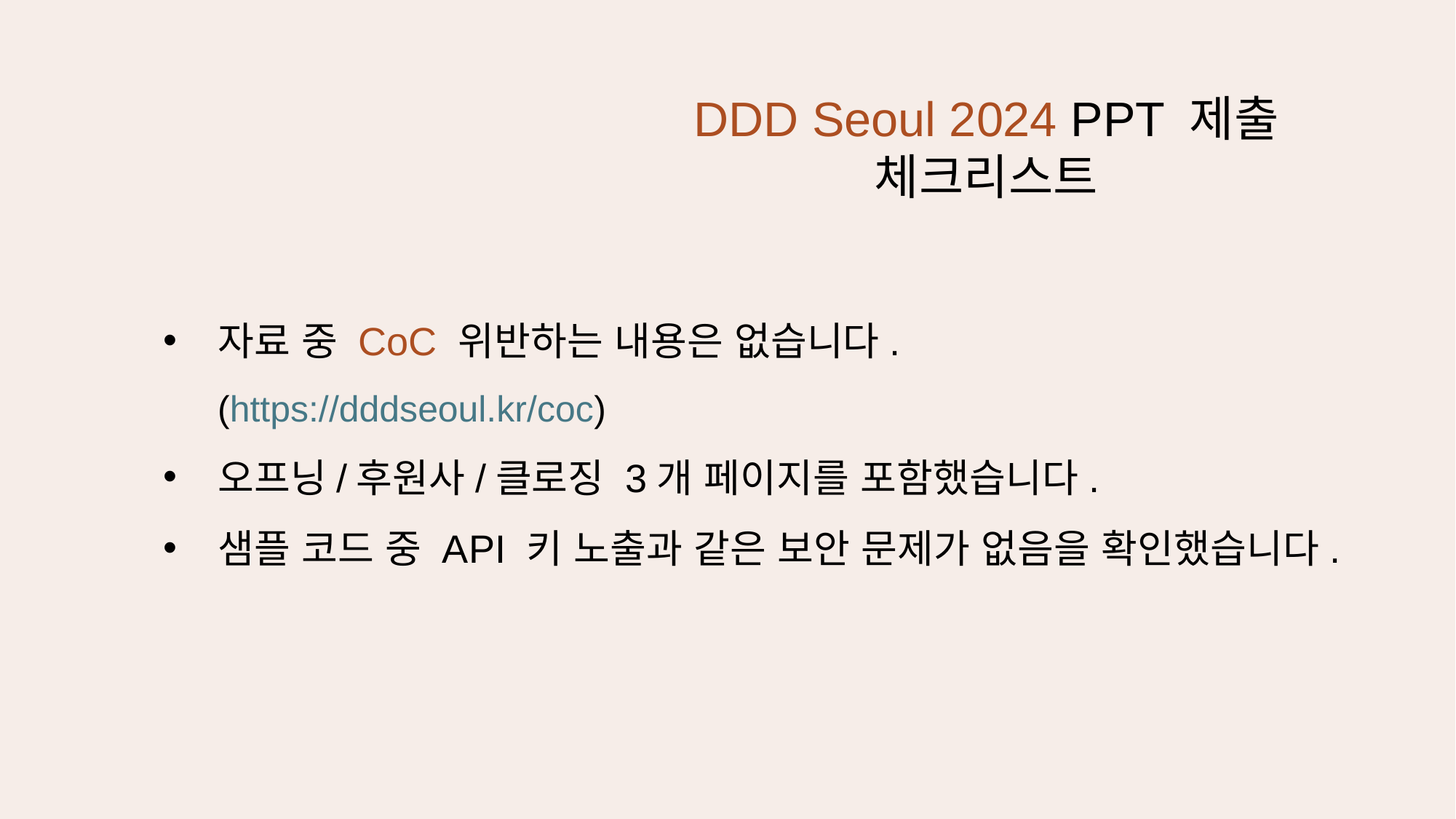

DDD Seoul 2024 PPT 제출 체크리스트
자료 중 CoC 위반하는 내용은 없습니다.
(https://dddseoul.kr/coc)
오프닝/후원사/클로징 3개 페이지를 포함했습니다.
샘플 코드 중 API 키 노출과 같은 보안 문제가 없음을 확인했습니다.